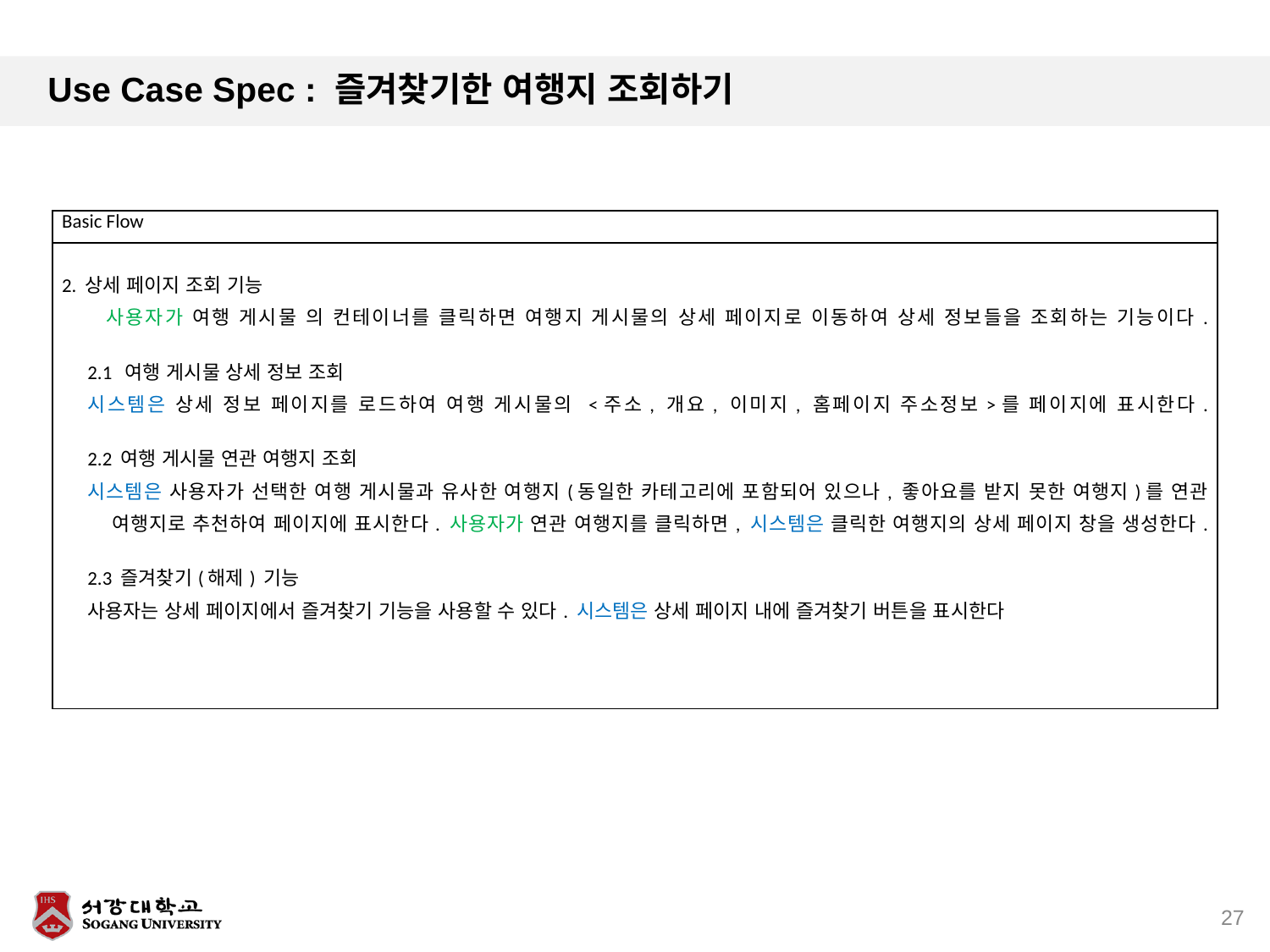

# Use Case Spec : 즐겨찾기한 여행지 조회하기
| Basic Flow |
| --- |
| 2. 상세 페이지 조회 기능 사용자가 여행 게시물 의 컨테이너를 클릭하면 여행지 게시물의 상세 페이지로 이동하여 상세 정보들을 조회하는 기능이다. 2.1 여행 게시물 상세 정보 조회 시스템은 상세 정보 페이지를 로드하여 여행 게시물의 <주소, 개요, 이미지, 홈페이지 주소정보>를 페이지에 표시한다. 2.2 여행 게시물 연관 여행지 조회 시스템은 사용자가 선택한 여행 게시물과 유사한 여행지(동일한 카테고리에 포함되어 있으나, 좋아요를 받지 못한 여행지)를 연관 여행지로 추천하여 페이지에 표시한다. 사용자가 연관 여행지를 클릭하면, 시스템은 클릭한 여행지의 상세 페이지 창을 생성한다. 2.3 즐겨찾기(해제) 기능 사용자는 상세 페이지에서 즐겨찾기 기능을 사용할 수 있다. 시스템은 상세 페이지 내에 즐겨찾기 버튼을 표시한다 |
27